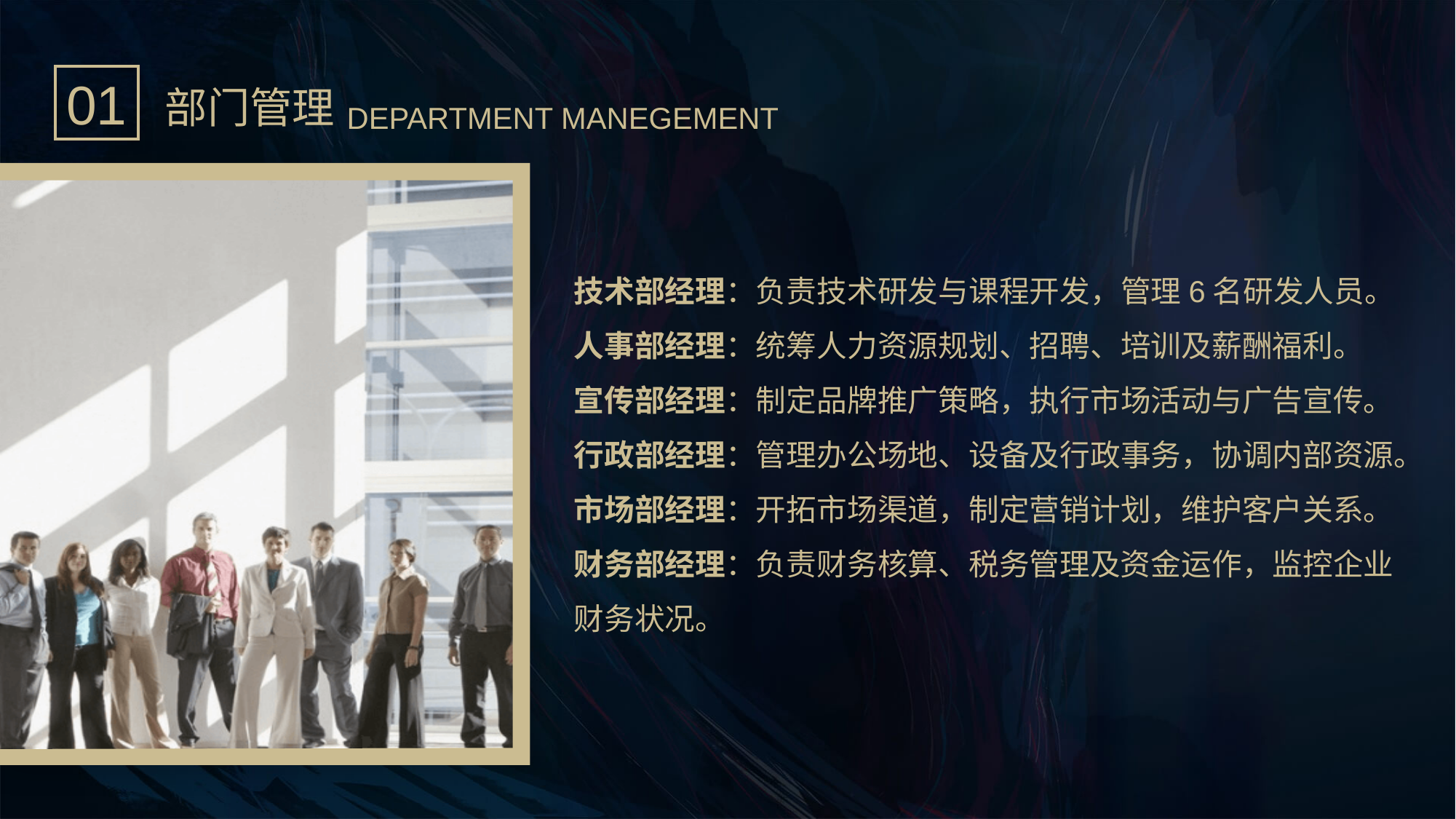

01
部门管理
DEPARTMENT MANEGEMENT

技术部经理：负责技术研发与课程开发，管理6名研发人员。
人事部经理：统筹人力资源规划、招聘、培训及薪酬福利。
宣传部经理：制定品牌推广策略，执行市场活动与广告宣传。
行政部经理：管理办公场地、设备及行政事务，协调内部资源。
市场部经理：开拓市场渠道，制定营销计划，维护客户关系。
财务部经理：负责财务核算、税务管理及资金运作，监控企业财务状况。